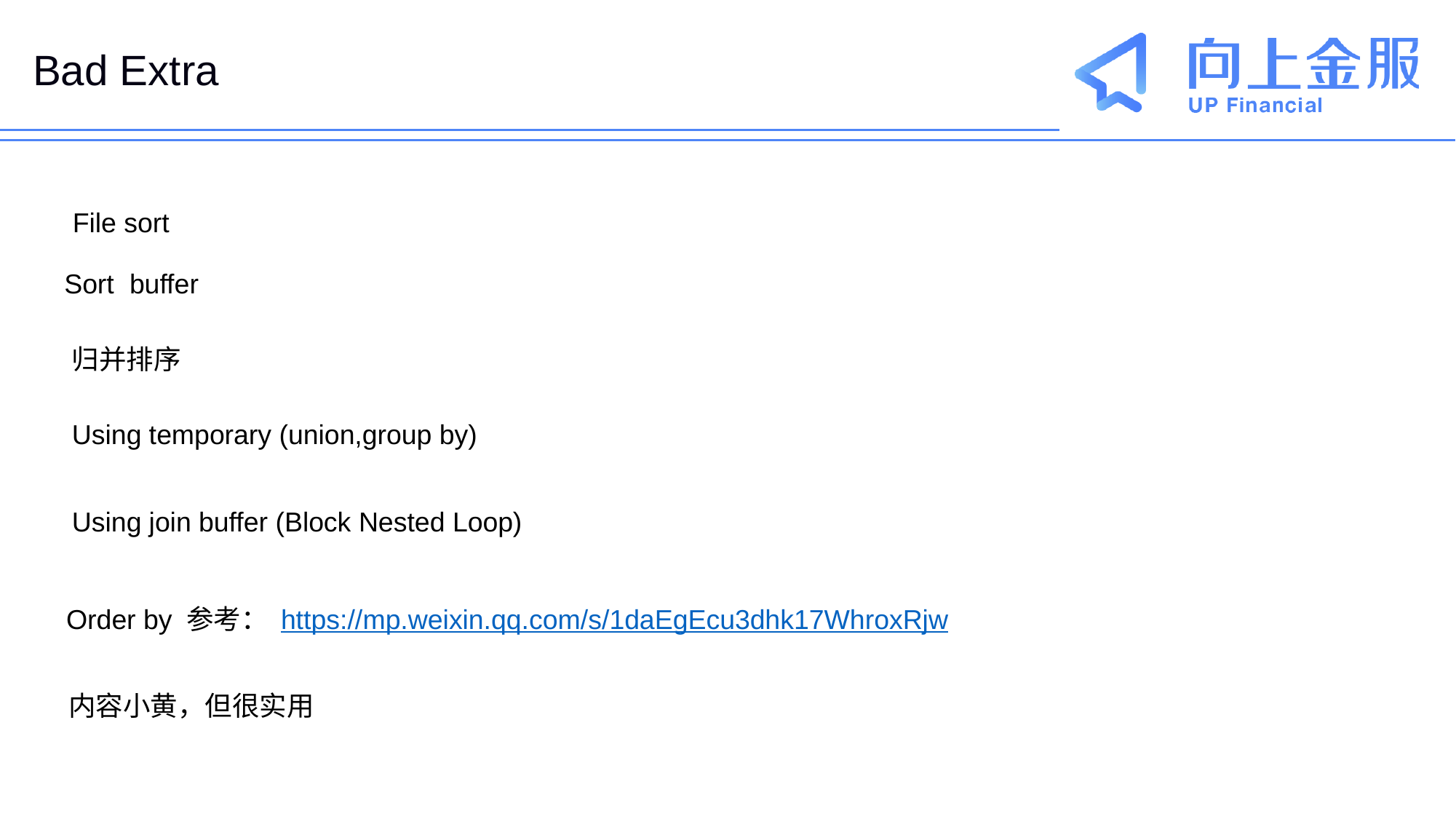

# Bad Extra
File sort
Sort  buffer
归并排序
Using temporary (union,group by)
Using join buffer (Block Nested Loop)
Order by 参考： https://mp.weixin.qq.com/s/1daEgEcu3dhk17WhroxRjw
内容小黄，但很实用